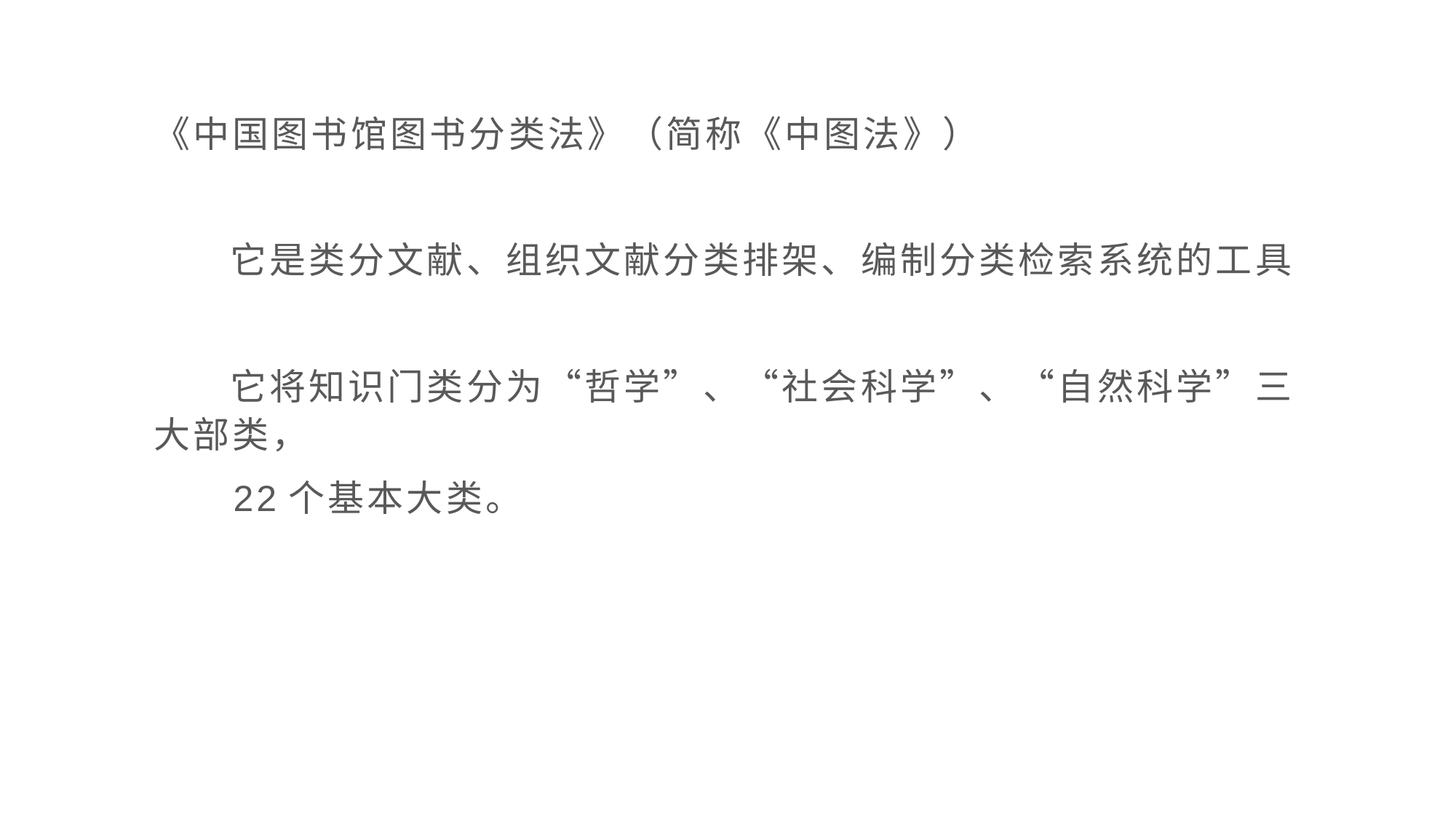

《中国图书馆图书分类法》（简称《中图法》）

      它是类分文献、组织文献分类排架、编制分类检索系统的工具

      它将知识门类分为“哲学”、“社会科学”、“自然科学”三大部类，
      22个基本大类。